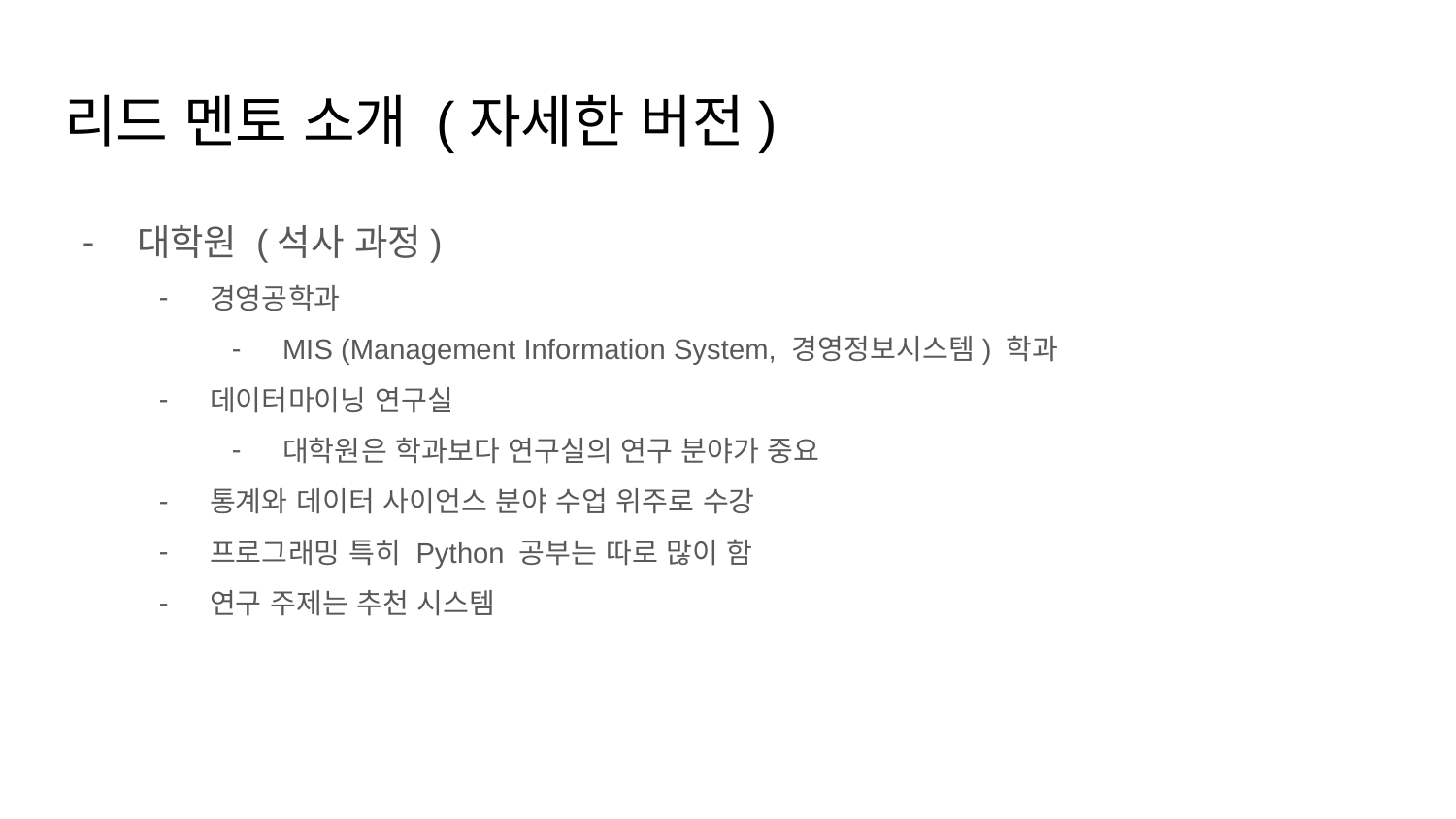

# 리드 멘토 소개 (자세한 버전)
대학원 (석사 과정)
경영공학과
MIS (Management Information System, 경영정보시스템) 학과
데이터마이닝 연구실
대학원은 학과보다 연구실의 연구 분야가 중요
통계와 데이터 사이언스 분야 수업 위주로 수강
프로그래밍 특히 Python 공부는 따로 많이 함
연구 주제는 추천 시스템